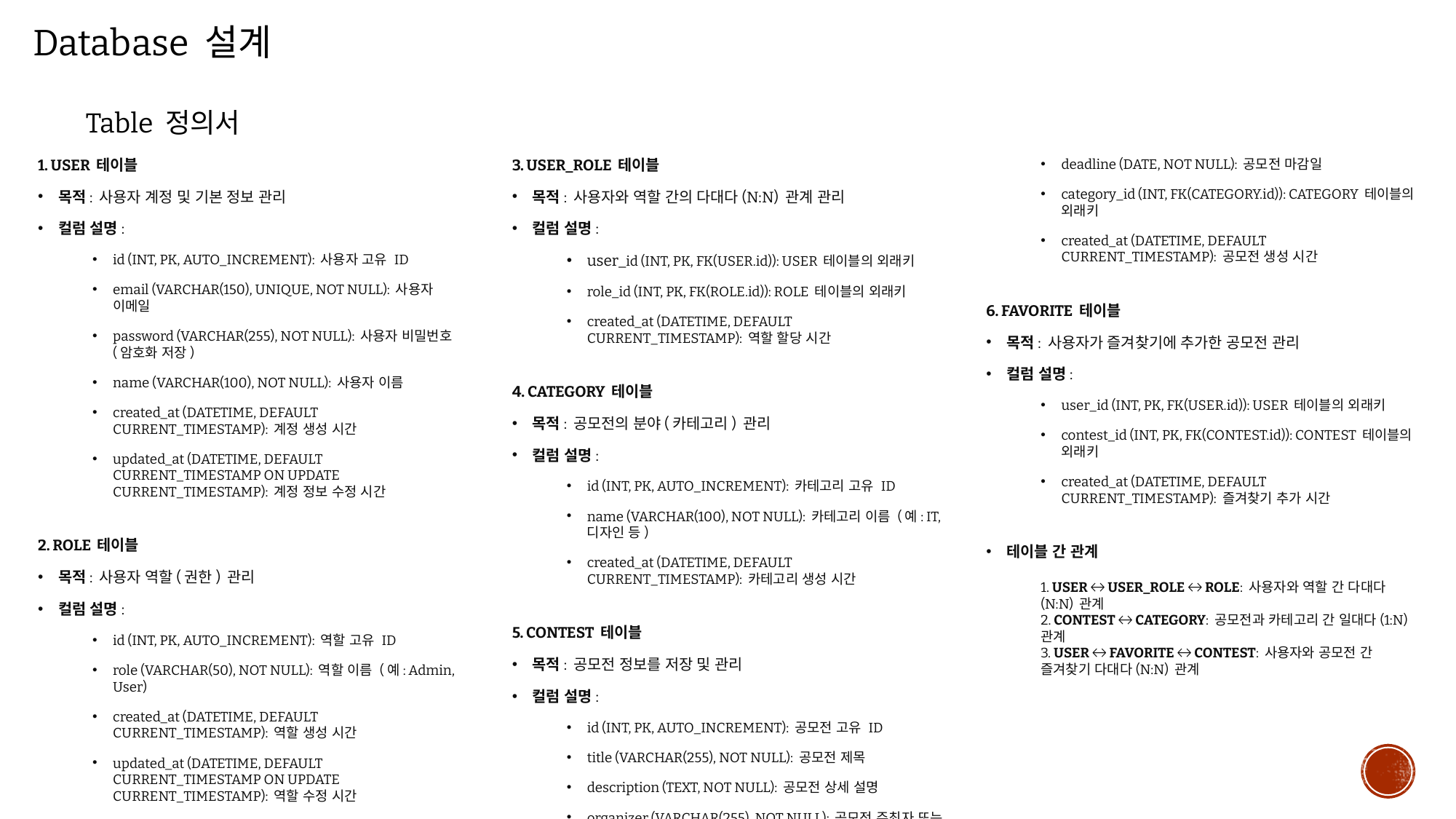

Database 설계
Table 정의서
1. USER 테이블
목적: 사용자 계정 및 기본 정보 관리
컬럼 설명:
id (INT, PK, AUTO_INCREMENT): 사용자 고유 ID
email (VARCHAR(150), UNIQUE, NOT NULL): 사용자 이메일
password (VARCHAR(255), NOT NULL): 사용자 비밀번호 (암호화 저장)
name (VARCHAR(100), NOT NULL): 사용자 이름
created_at (DATETIME, DEFAULT CURRENT_TIMESTAMP): 계정 생성 시간
updated_at (DATETIME, DEFAULT CURRENT_TIMESTAMP ON UPDATE CURRENT_TIMESTAMP): 계정 정보 수정 시간

2. ROLE 테이블
목적: 사용자 역할(권한) 관리
컬럼 설명:
id (INT, PK, AUTO_INCREMENT): 역할 고유 ID
role (VARCHAR(50), NOT NULL): 역할 이름 (예: Admin, User)
created_at (DATETIME, DEFAULT CURRENT_TIMESTAMP): 역할 생성 시간
updated_at (DATETIME, DEFAULT CURRENT_TIMESTAMP ON UPDATE CURRENT_TIMESTAMP): 역할 수정 시간

3. USER_ROLE 테이블
목적: 사용자와 역할 간의 다대다(N:N) 관계 관리
컬럼 설명:
user_id (INT, PK, FK(USER.id)): USER 테이블의 외래키
role_id (INT, PK, FK(ROLE.id)): ROLE 테이블의 외래키
created_at (DATETIME, DEFAULT CURRENT_TIMESTAMP): 역할 할당 시간

4. CATEGORY 테이블
목적: 공모전의 분야(카테고리) 관리
컬럼 설명:
id (INT, PK, AUTO_INCREMENT): 카테고리 고유 ID
name (VARCHAR(100), NOT NULL): 카테고리 이름 (예: IT, 디자인 등)
created_at (DATETIME, DEFAULT CURRENT_TIMESTAMP): 카테고리 생성 시간

5. CONTEST 테이블
목적: 공모전 정보를 저장 및 관리
컬럼 설명:
id (INT, PK, AUTO_INCREMENT): 공모전 고유 ID
title (VARCHAR(255), NOT NULL): 공모전 제목
description (TEXT, NOT NULL): 공모전 상세 설명
organizer (VARCHAR(255), NOT NULL): 공모전 주최자 또는 기관
deadline (DATE, NOT NULL): 공모전 마감일
category_id (INT, FK(CATEGORY.id)): CATEGORY 테이블의 외래키
created_at (DATETIME, DEFAULT CURRENT_TIMESTAMP): 공모전 생성 시간

6. FAVORITE 테이블
목적: 사용자가 즐겨찾기에 추가한 공모전 관리
컬럼 설명:
user_id (INT, PK, FK(USER.id)): USER 테이블의 외래키
contest_id (INT, PK, FK(CONTEST.id)): CONTEST 테이블의 외래키
created_at (DATETIME, DEFAULT CURRENT_TIMESTAMP): 즐겨찾기 추가 시간

테이블 간 관계

1. USER ↔ USER_ROLE ↔ ROLE: 사용자와 역할 간 다대다(N:N) 관계
2. CONTEST ↔ CATEGORY: 공모전과 카테고리 간 일대다(1:N) 관계
3. USER ↔ FAVORITE ↔ CONTEST: 사용자와 공모전 간 즐겨찾기 다대다(N:N) 관계